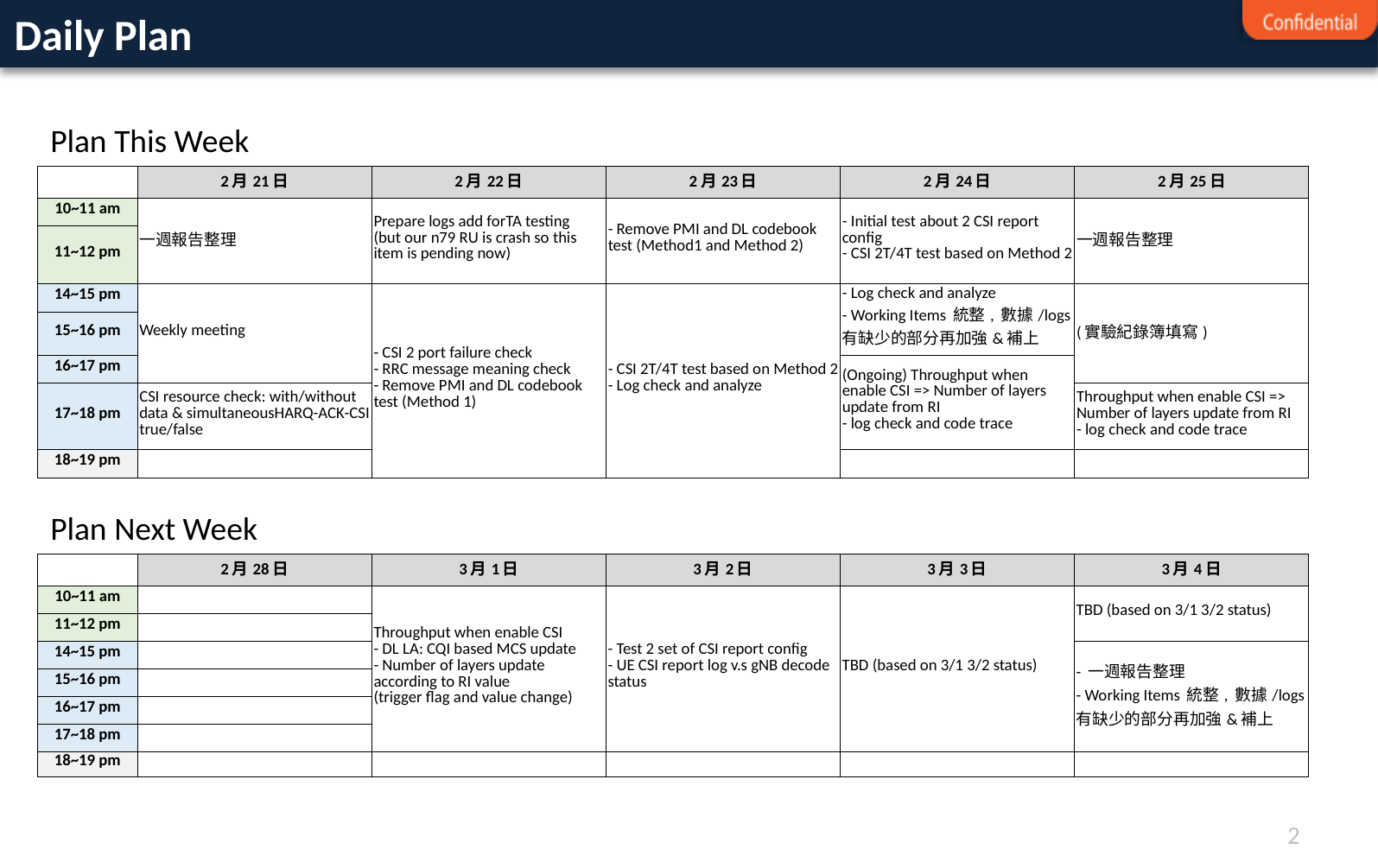

# Daily Plan
Plan This Week
|  | 2月21日 | 2月22日 | 2月23日 | 2月24日 | 2月25日 |
| --- | --- | --- | --- | --- | --- |
| 10~11 am | 一週報告整理 | Prepare logs add forTA testing (but our n79 RU is crash so this item is pending now) | - Remove PMI and DL codebook test (Method1 and Method 2) | - Initial test about 2 CSI report config - CSI 2T/4T test based on Method 2 | 一週報告整理 |
| 11~12 pm |  |  |  |  |  |
| 14~15 pm | Weekly meeting | - CSI 2 port failure check - RRC message meaning check - Remove PMI and DL codebook test (Method 1) | - CSI 2T/4T test based on Method 2 - Log check and analyze | - Log check and analyze - Working Items 統整, 數據/logs有缺少的部分再加強&補上 | (實驗紀錄簿填寫) |
| 15~16 pm |  |  |  |  |  |
| 16~17 pm |  |  |  | (Ongoing) Throughput when enable CSI => Number of layers update from RI - log check and code trace |  |
| 17~18 pm | CSI resource check: with/without data & simultaneousHARQ-ACK-CSI true/false |  |  |  | Throughput when enable CSI => Number of layers update from RI - log check and code trace |
| 18~19 pm |  |  |  |  |  |
Plan Next Week
|  | 2月28日 | 3月1日 | 3月2日 | 3月3日 | 3月4日 |
| --- | --- | --- | --- | --- | --- |
| 10~11 am |  | Throughput when enable CSI - DL LA: CQI based MCS update - Number of layers update according to RI value (trigger flag and value change) | - Test 2 set of CSI report config - UE CSI report log v.s gNB decode status | TBD (based on 3/1 3/2 status) | TBD (based on 3/1 3/2 status) |
| 11~12 pm |  |  |  |  |  |
| 14~15 pm |  |  |  |  | - 一週報告整理 - Working Items 統整, 數據/logs有缺少的部分再加強&補上 |
| 15~16 pm |  |  |  |  |  |
| 16~17 pm |  |  |  |  |  |
| 17~18 pm |  |  |  |  |  |
| 18~19 pm |  |  |  |  |  |
2